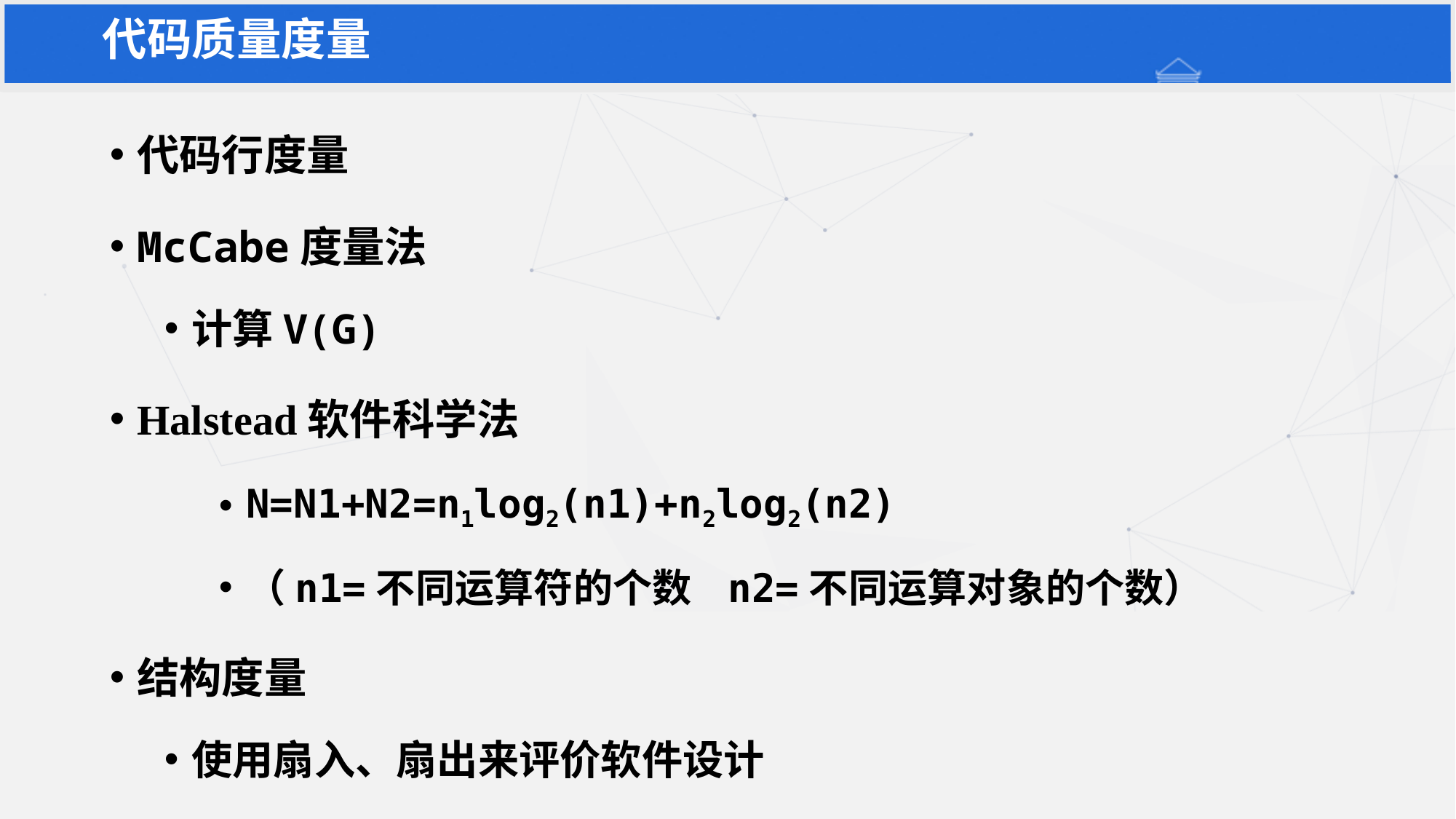

代码质量度量
代码行度量
McCabe度量法
计算V(G)
Halstead软件科学法
N=N1+N2=n1log2(n1)+n2log2(n2)
（n1=不同运算符的个数   n2=不同运算对象的个数）
结构度量
使用扇入、扇出来评价软件设计